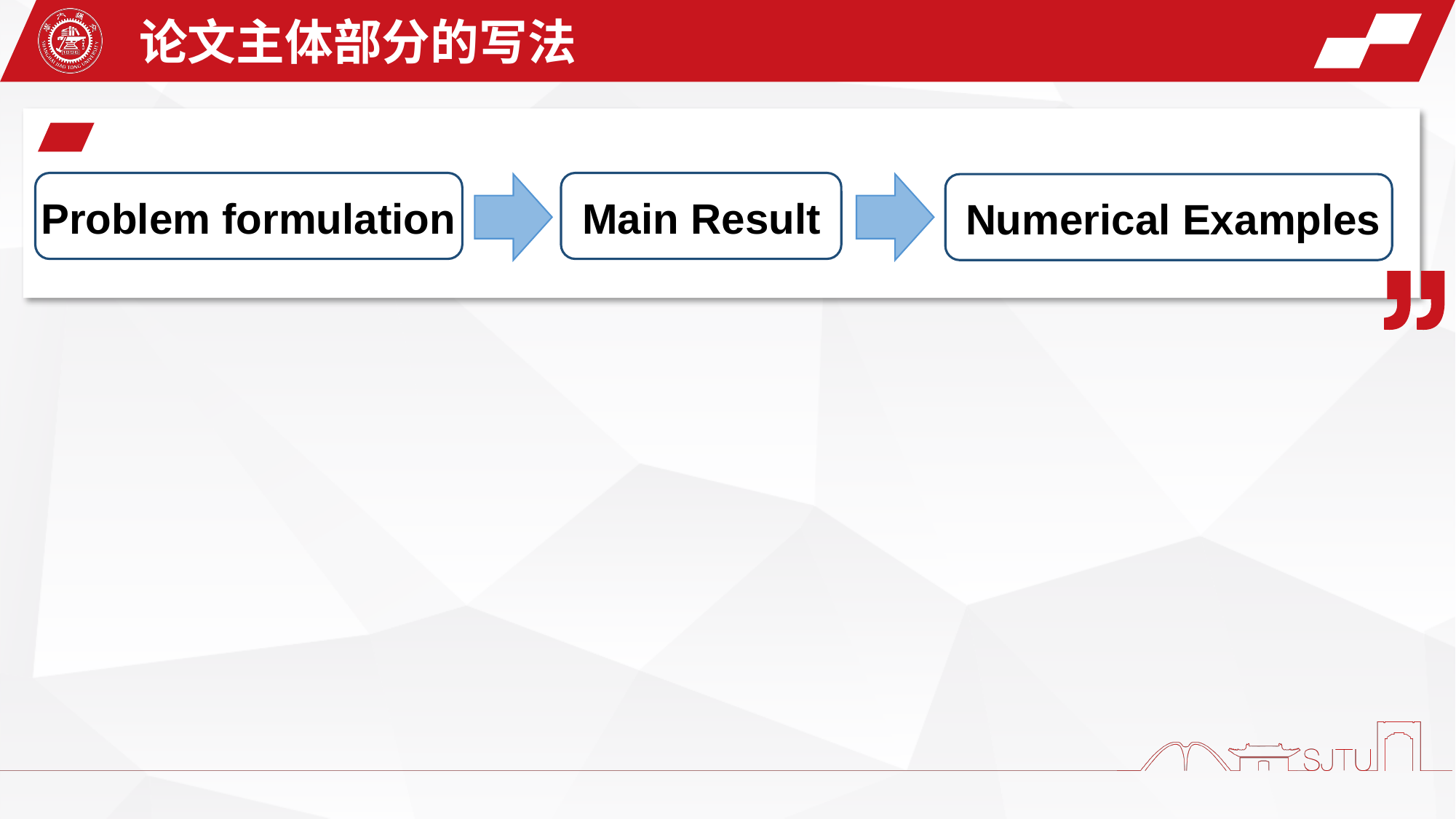

论文主体部分的写法

Problem formulation
Main Result
Numerical Examples